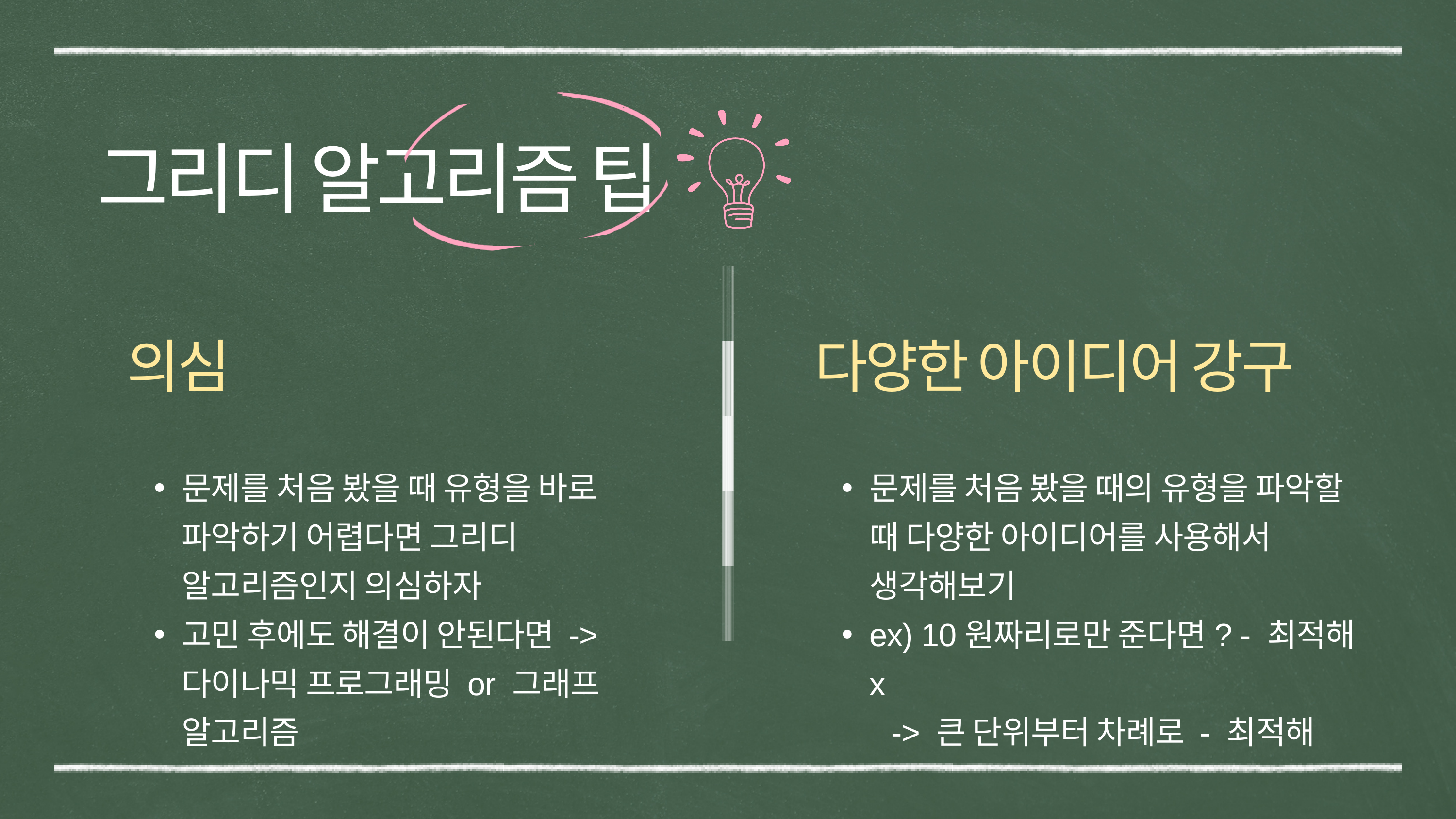

그리디 알고리즘 팁
의심
다양한 아이디어 강구
문제를 처음 봤을 때 유형을 바로 파악하기 어렵다면 그리디 알고리즘인지 의심하자
고민 후에도 해결이 안된다면 -> 다이나믹 프로그래밍 or 그래프 알고리즘
문제를 처음 봤을 때의 유형을 파악할 때 다양한 아이디어를 사용해서 생각해보기
ex) 10원짜리로만 준다면? - 최적해 x
         -> 큰 단위부터 차례로 - 최적해